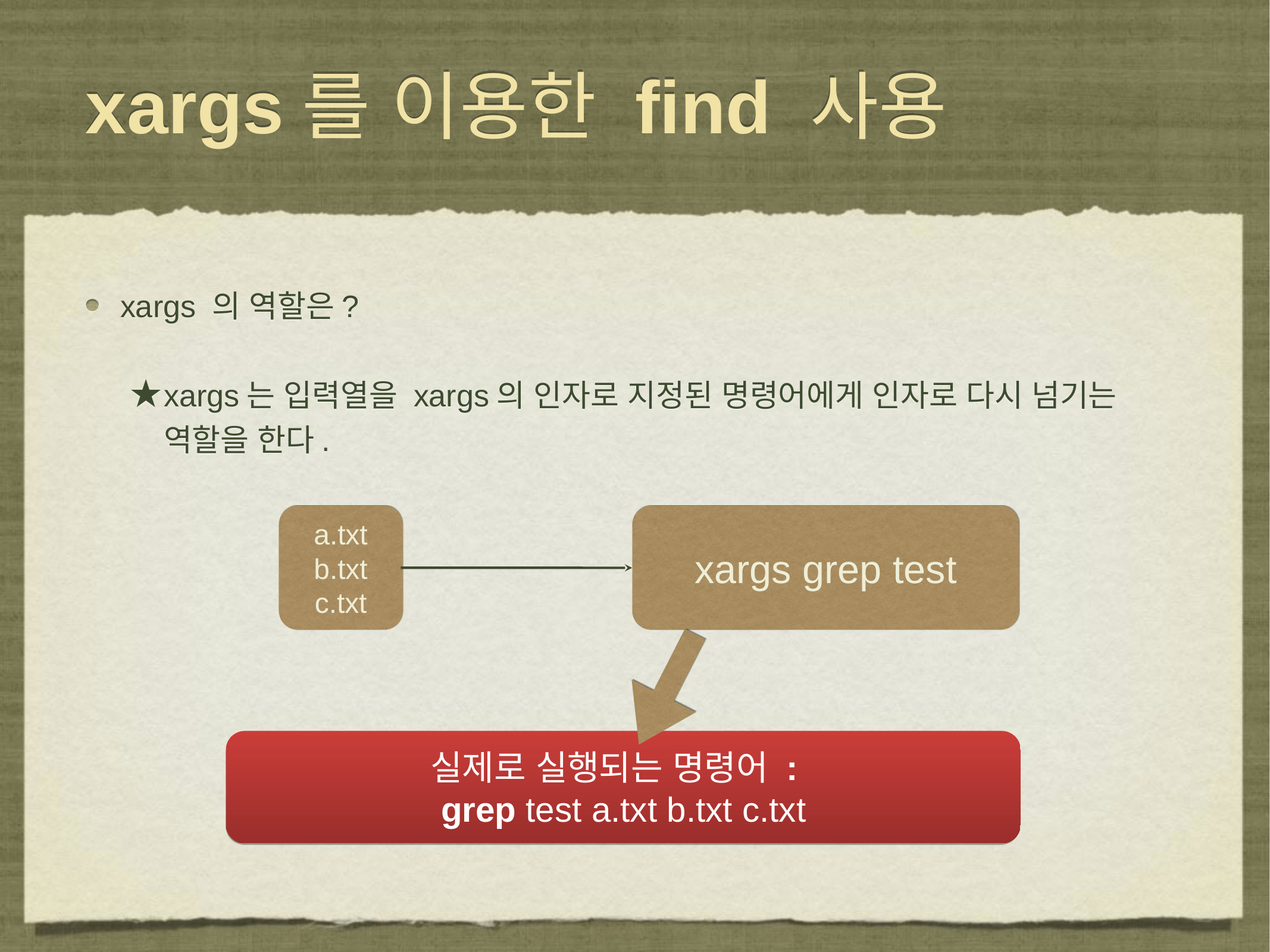

# xargs를 이용한 find 사용
xargs 의 역할은?
xargs는 입력열을 xargs의 인자로 지정된 명령어에게 인자로 다시 넘기는 역할을 한다.

a.txt
b.txt
c.txt

xargs grep test

실제로 실행되는 명령어 :
grep test a.txt b.txt c.txt